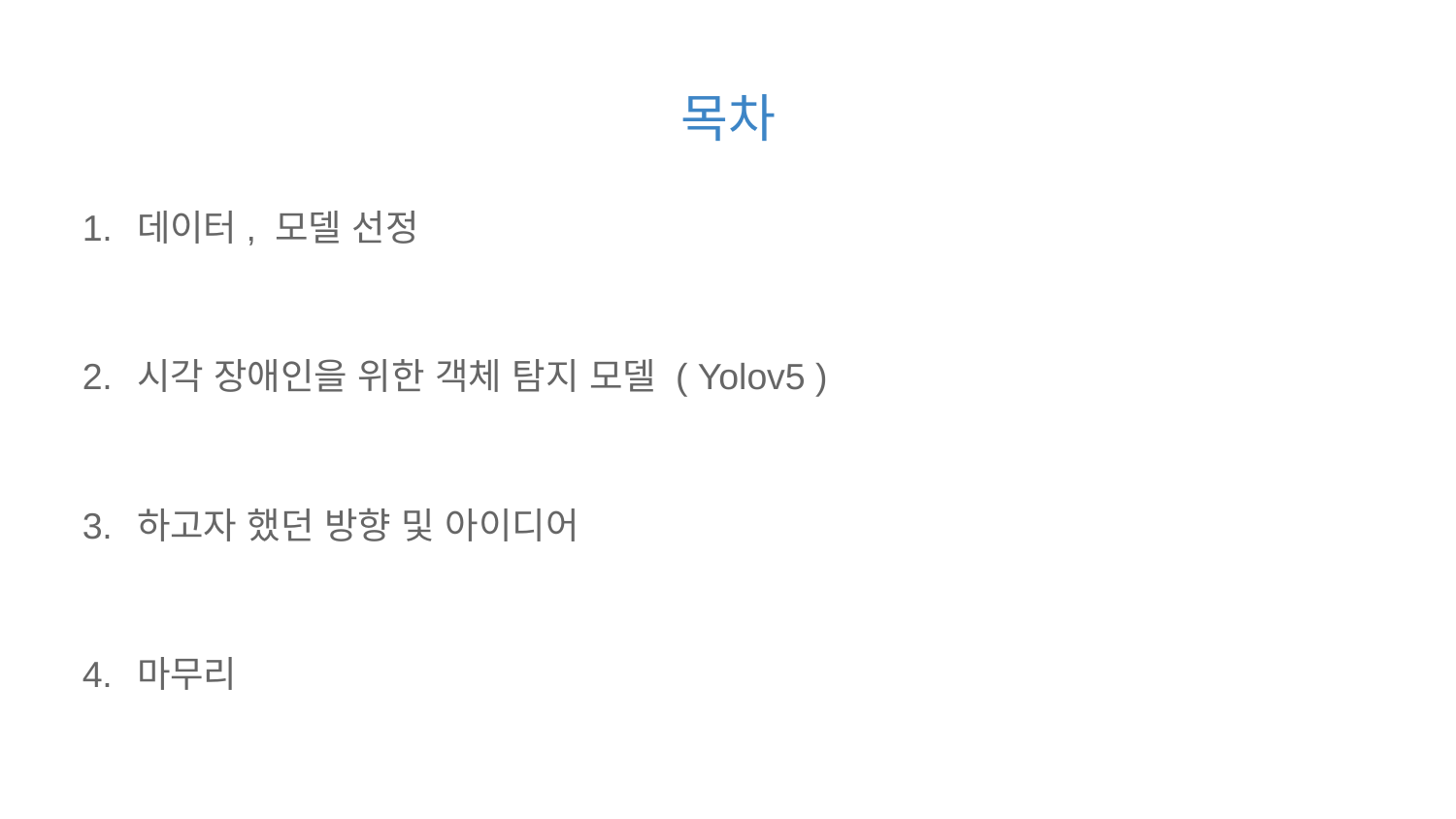

# 목차
데이터, 모델 선정

시각 장애인을 위한 객체 탐지 모델 ( Yolov5 )

하고자 했던 방향 및 아이디어

마무리